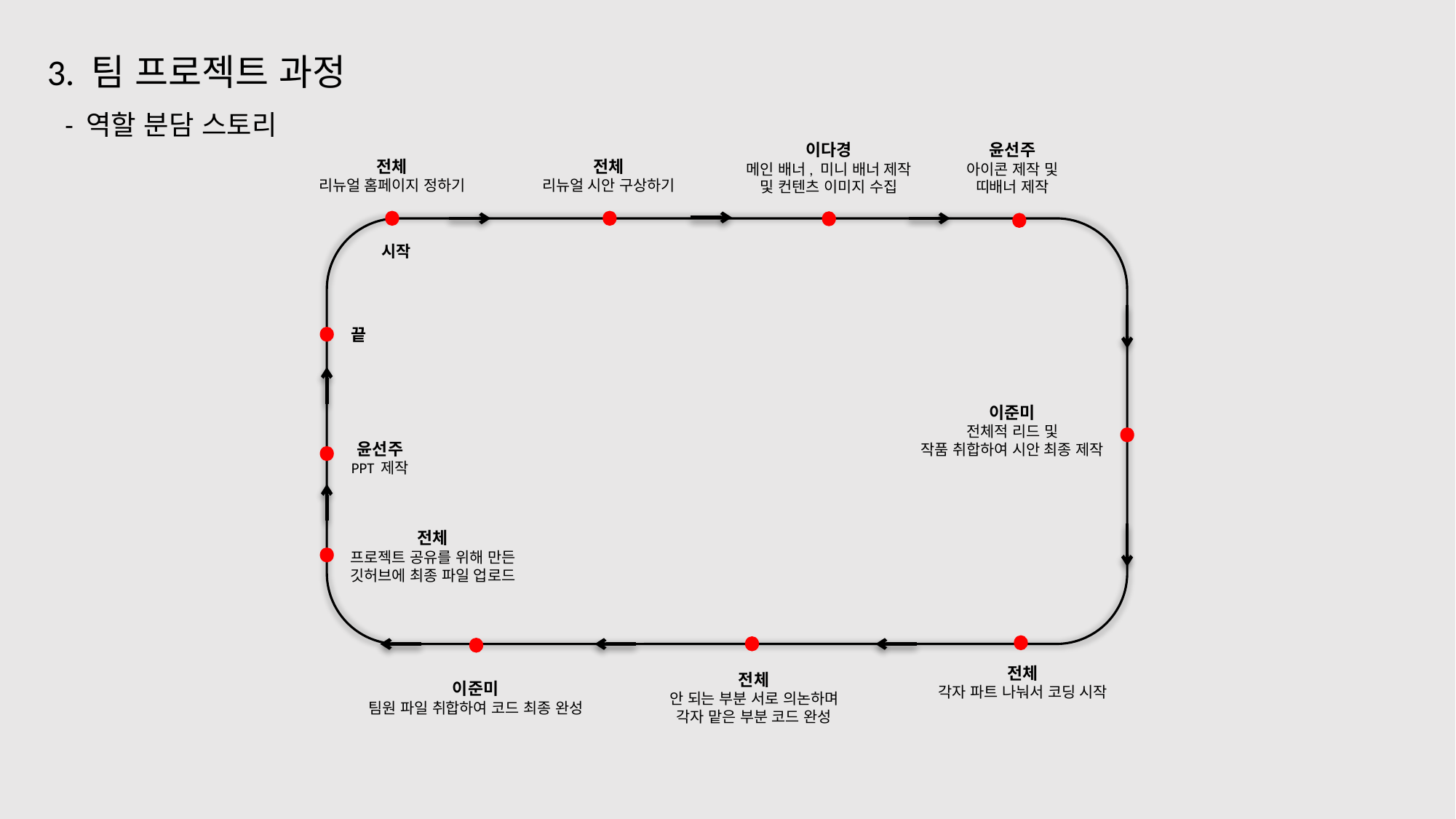

3. 팀 프로젝트 과정
- 역할 분담 스토리
이다경
메인 배너, 미니 배너 제작
및 컨텐츠 이미지 수집
윤선주
아이콘 제작 및
띠배너 제작
전체
리뉴얼 홈페이지 정하기
전체
리뉴얼 시안 구상하기

시작
끝

이준미
전체적 리드 및
작품 취합하여 시안 최종 제작

윤선주
PPT 제작

전체
프로젝트 공유를 위해 만든
깃허브에 최종 파일 업로드

전체
각자 파트 나눠서 코딩 시작
전체
안 되는 부분 서로 의논하며
각자 맡은 부분 코드 완성
이준미
팀원 파일 취합하여 코드 최종 완성